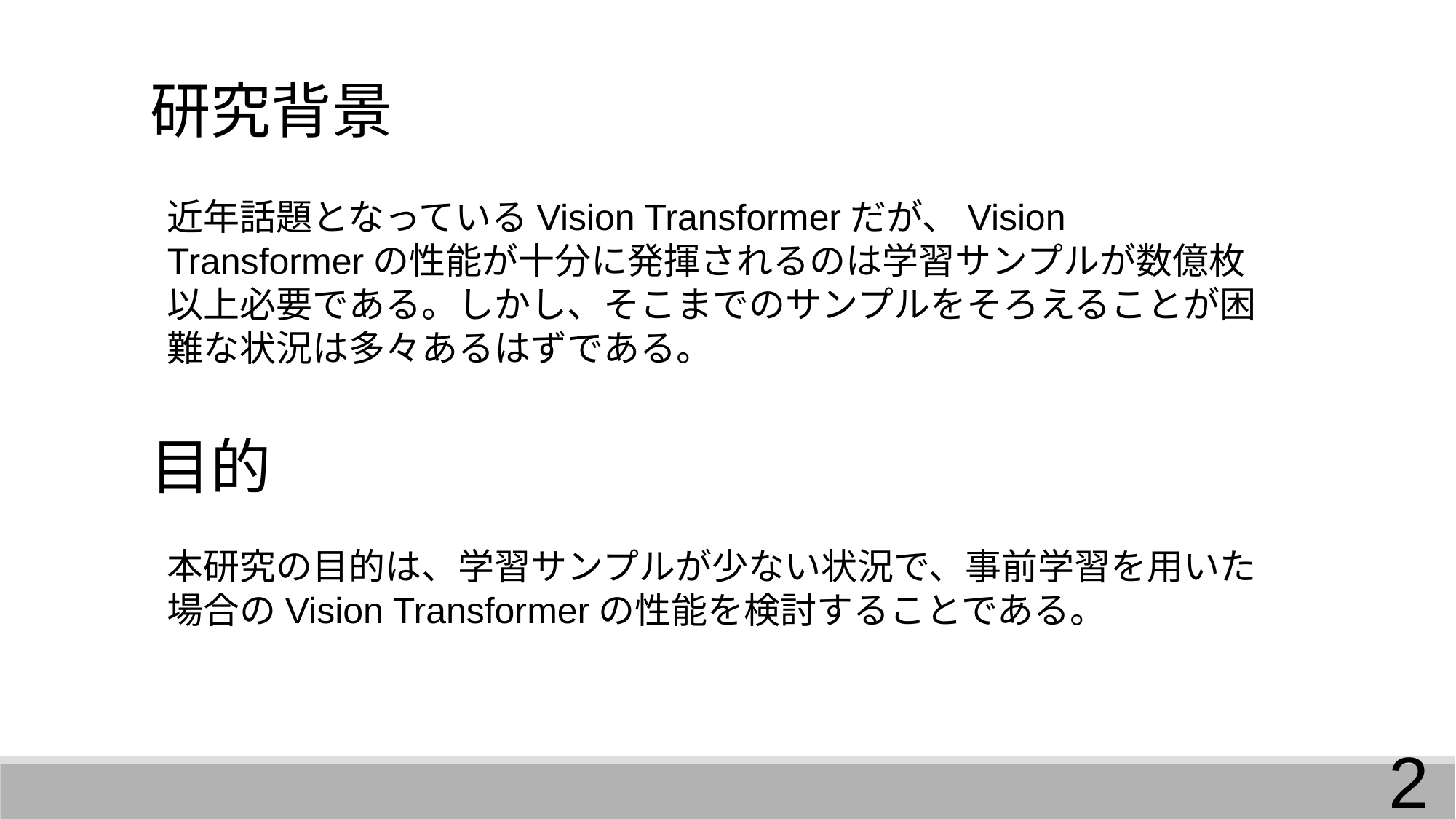

研究背景
近年話題となっているVision Transformerだが、Vision Transformerの性能が十分に発揮されるのは学習サンプルが数億枚以上必要である。しかし、そこまでのサンプルをそろえることが困難な状況は多々あるはずである。

本研究の目的は、学習サンプルが少ない状況で、事前学習を用いた場合のVision Transformerの性能を検討することである。

目的
2